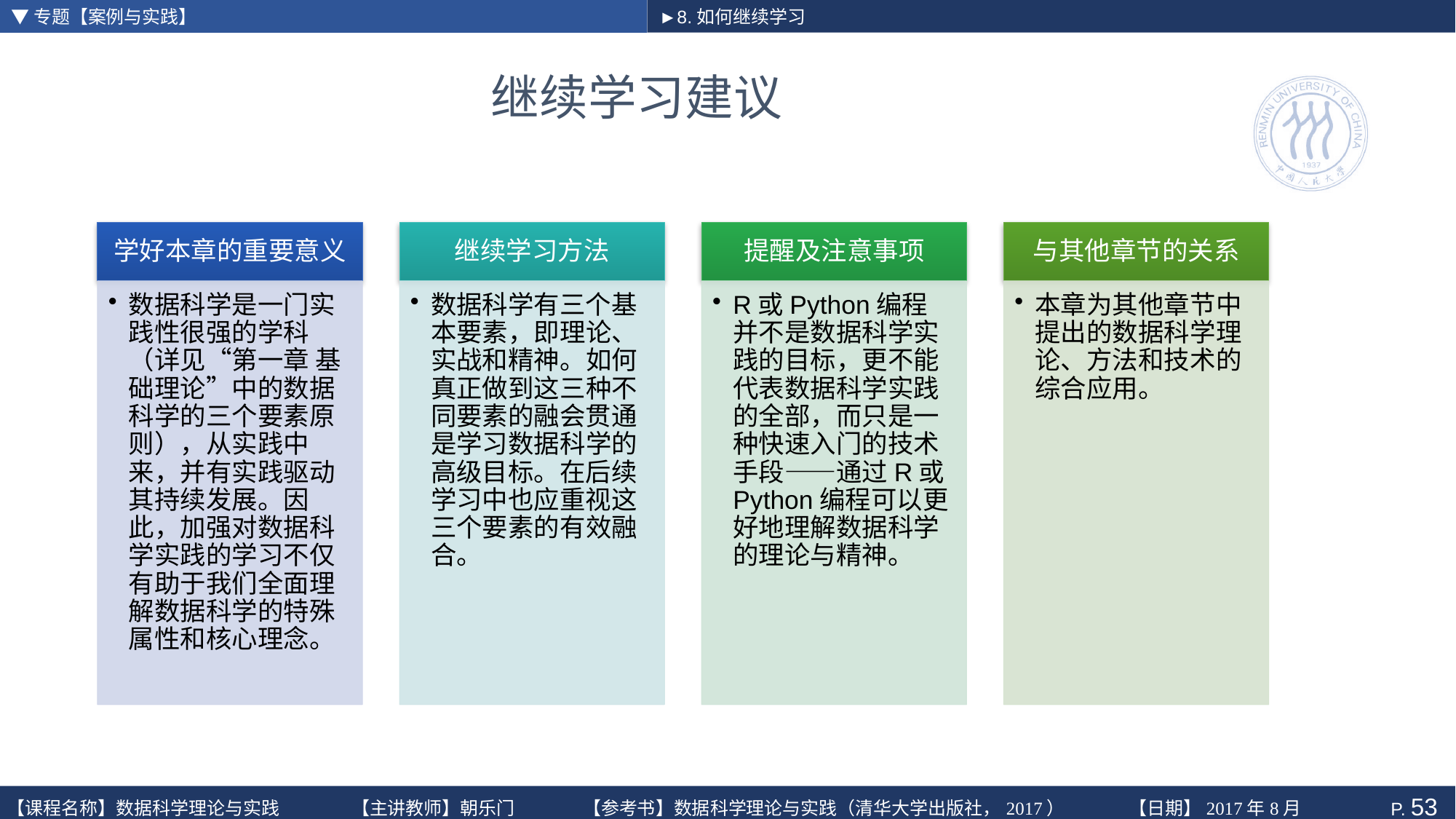

▼专题【案例与实践】

►8.如何继续学习
# 继续学习建议
学好本章的重要意义
数据科学是一门实践性很强的学科（详见“第一章 基础理论”中的数据科学的三个要素原则），从实践中来，并有实践驱动其持续发展。因此，加强对数据科学实践的学习不仅有助于我们全面理解数据科学的特殊属性和核心理念。
继续学习方法
数据科学有三个基本要素，即理论、实战和精神。如何真正做到这三种不同要素的融会贯通是学习数据科学的高级目标。在后续学习中也应重视这三个要素的有效融合。
提醒及注意事项
R或Python编程并不是数据科学实践的目标，更不能代表数据科学实践的全部，而只是一种快速入门的技术手段——通过R或Python编程可以更好地理解数据科学的理论与精神。
与其他章节的关系
本章为其他章节中提出的数据科学理论、方法和技术的综合应用。